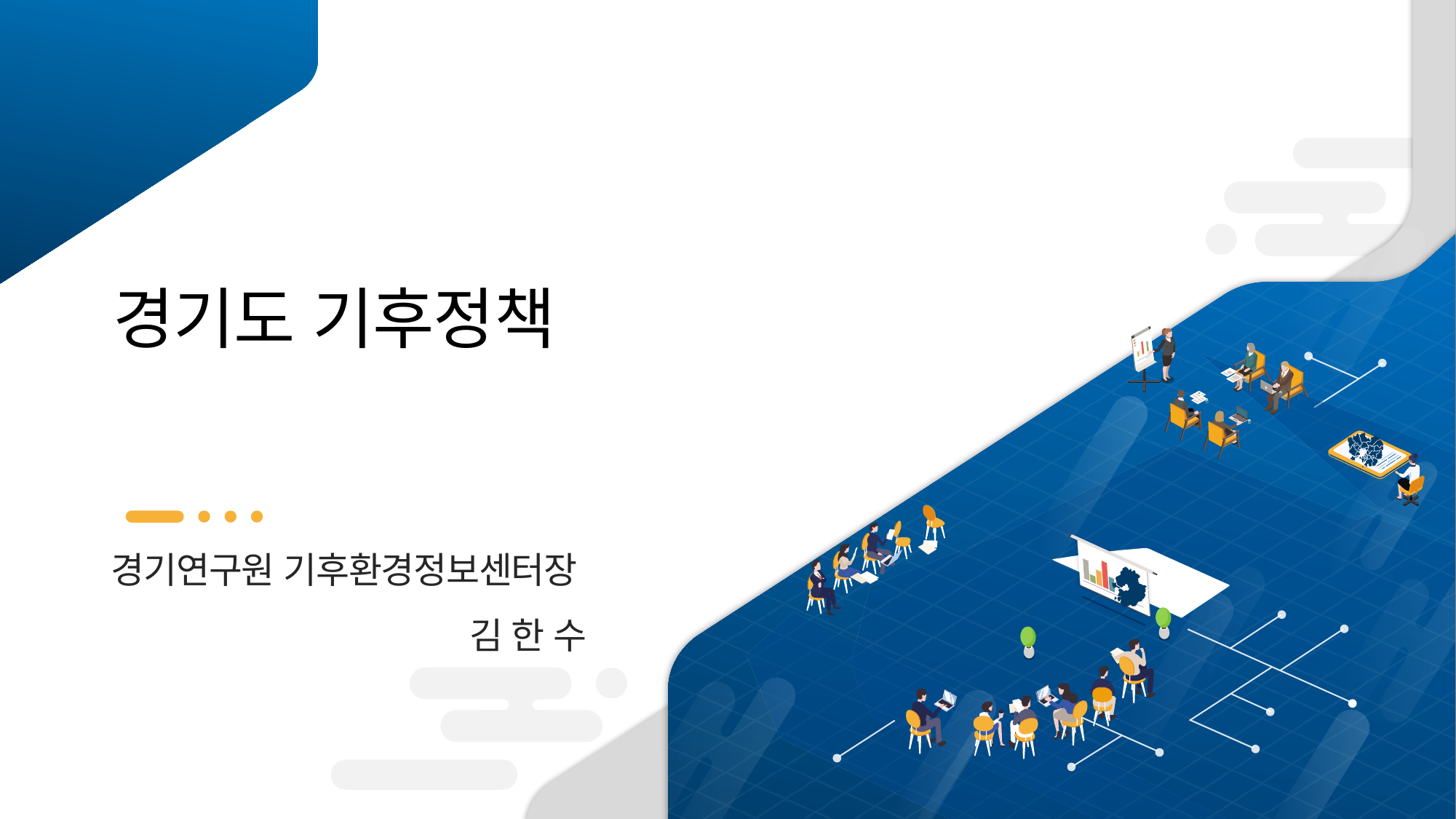

경기도 기후정책

경기연구원 기후환경정보센터장
김 한 수